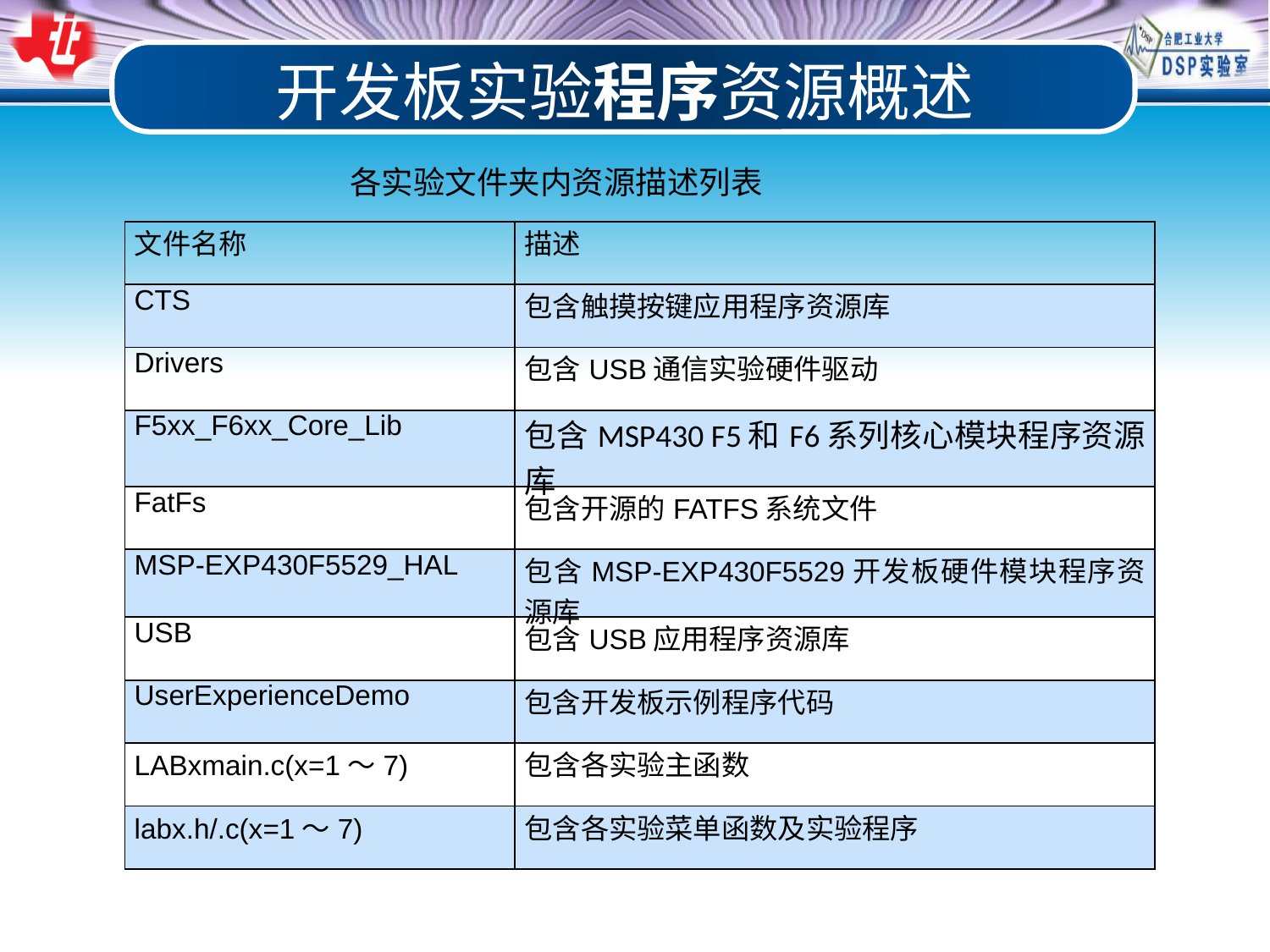

开发板实验程序资源概述
各实验文件夹内资源描述列表
| 文件名称 | 描述 |
| --- | --- |
| CTS | 包含触摸按键应用程序资源库 |
| Drivers | 包含USB通信实验硬件驱动 |
| F5xx\_F6xx\_Core\_Lib | 包含MSP430 F5和F6系列核心模块程序资源库 |
| FatFs | 包含开源的FATFS系统文件 |
| MSP-EXP430F5529\_HAL | 包含MSP-EXP430F5529开发板硬件模块程序资源库 |
| USB | 包含USB应用程序资源库 |
| UserExperienceDemo | 包含开发板示例程序代码 |
| LABxmain.c(x=1～7) | 包含各实验主函数 |
| labx.h/.c(x=1～7) | 包含各实验菜单函数及实验程序 |